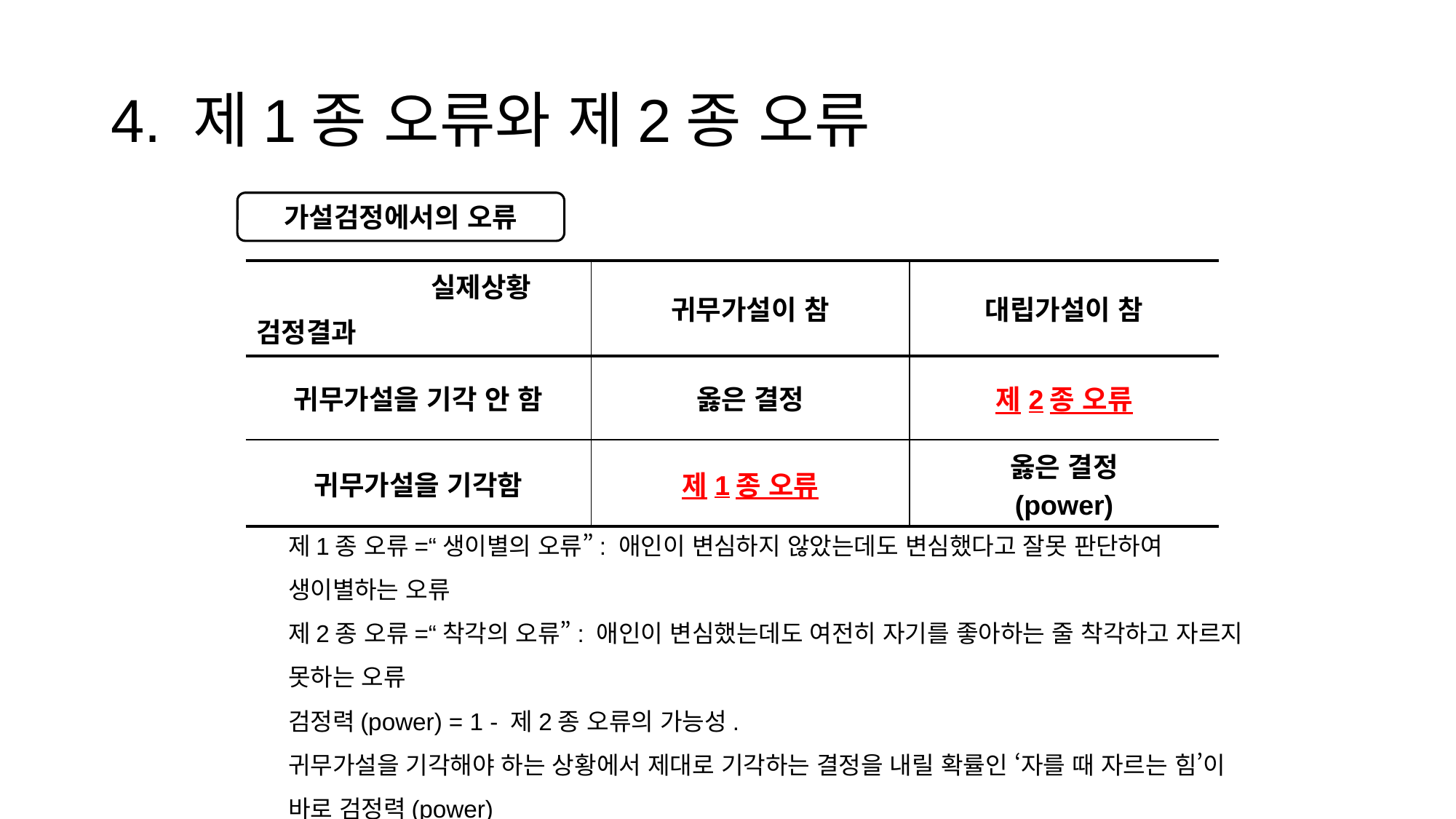

# 4. 제1종 오류와 제2종 오류
가설검정에서의 오류
| 실제상황 검정결과 | 귀무가설이 참 | 대립가설이 참 |
| --- | --- | --- |
| 귀무가설을 기각 안 함 | 옳은 결정 | 제2종 오류 |
| 귀무가설을 기각함 | 제1종 오류 | 옳은 결정 (power) |
제1종 오류=“생이별의 오류”: 애인이 변심하지 않았는데도 변심했다고 잘못 판단하여 생이별하는 오류
제2종 오류=“착각의 오류”: 애인이 변심했는데도 여전히 자기를 좋아하는 줄 착각하고 자르지 못하는 오류
검정력(power) = 1 - 제2종 오류의 가능성.
귀무가설을 기각해야 하는 상황에서 제대로 기각하는 결정을 내릴 확률인 ‘자를 때 자르는 힘’이 바로 검정력(power)